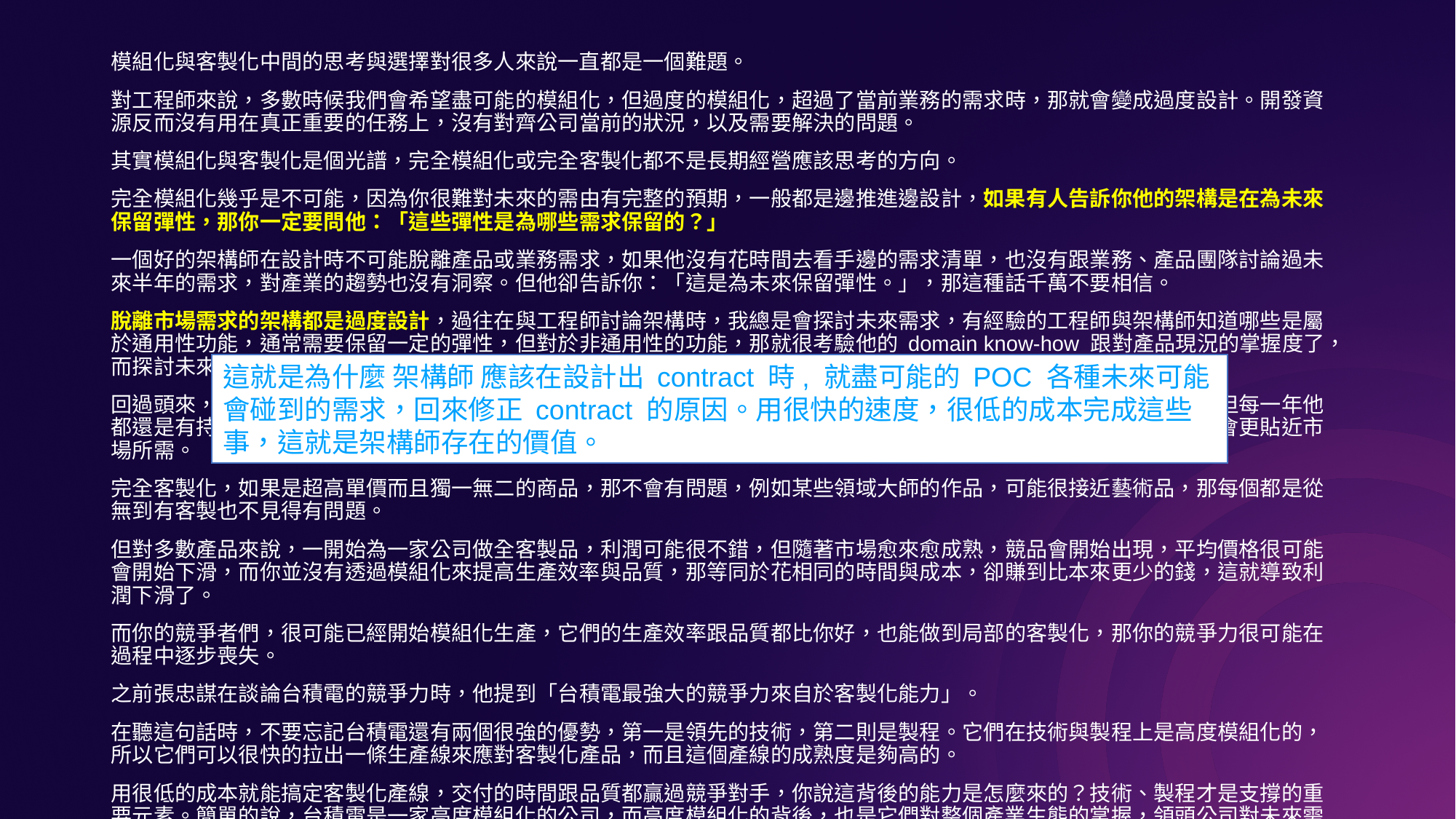

模組化與客製化中間的思考與選擇對很多人來說一直都是一個難題。
對工程師來說，多數時候我們會希望盡可能的模組化，但過度的模組化，超過了當前業務的需求時，那就會變成過度設計。開發資源反而沒有用在真正重要的任務上，沒有對齊公司當前的狀況，以及需要解決的問題。
其實模組化與客製化是個光譜，完全模組化或完全客製化都不是長期經營應該思考的方向。
完全模組化幾乎是不可能，因為你很難對未來的需由有完整的預期，一般都是邊推進邊設計，如果有人告訴你他的架構是在為未來保留彈性，那你一定要問他：「這些彈性是為哪些需求保留的？」
一個好的架構師在設計時不可能脫離產品或業務需求，如果他沒有花時間去看手邊的需求清單，也沒有跟業務、產品團隊討論過未來半年的需求，對產業的趨勢也沒有洞察。但他卻告訴你：「這是為未來保留彈性。」，那這種話千萬不要相信。
脫離市場需求的架構都是過度設計，過往在與工程師討論架構時，我總是會探討未來需求，有經驗的工程師與架構師知道哪些是屬於通用性功能，通常需要保留一定的彈性，但對於非通用性的功能，那就很考驗他的 domain know-how 跟對產品現況的掌握度了，而探討未來需求則會增加他們提早預留彈性的精準性。
回過頭來，當我們對未來需求的掌握度不足，那你就很難一步到位做到完全模組化。樂高積木是個高度模組化的產品，但每一年他都還是有持續推出新的部件。高度模組化，保留可擴充的彈性，也保留可以加入新的元素來改變既有產品的可能性，這會更貼近市場所需。
完全客製化，如果是超高單價而且獨一無二的商品，那不會有問題，例如某些領域大師的作品，可能很接近藝術品，那每個都是從無到有客製也不見得有問題。
但對多數產品來說，一開始為一家公司做全客製品，利潤可能很不錯，但隨著市場愈來愈成熟，競品會開始出現，平均價格很可能會開始下滑，而你並沒有透過模組化來提高生產效率與品質，那等同於花相同的時間與成本，卻賺到比本來更少的錢，這就導致利潤下滑了。
而你的競爭者們，很可能已經開始模組化生產，它們的生產效率跟品質都比你好，也能做到局部的客製化，那你的競爭力很可能在過程中逐步喪失。
之前張忠謀在談論台積電的競爭力時，他提到「台積電最強大的競爭力來自於客製化能力」。
在聽這句話時，不要忘記台積電還有兩個很強的優勢，第一是領先的技術，第二則是製程。它們在技術與製程上是高度模組化的，所以它們可以很快的拉出一條生產線來應對客製化產品，而且這個產線的成熟度是夠高的。
用很低的成本就能搞定客製化產線，交付的時間跟品質都贏過競爭對手，你說這背後的能力是怎麼來的？技術、製程才是支撐的重要元素。簡單的說，台積電是一家高度模組化的公司，而高度模組化的背後，也是它們對整個產業生態的掌握，領頭公司對未來需求的可預期性本來就比較強，它們的高度模組化就比較不容易掉入過度設計的陷阱中。
高度模組化，又具備很強的客製化能力，這是很多公司迫切期待的事，但中間的困難度從上面的描述就可見一斑啦。
為什麼說架構師與資深的產品設計師都需要具備很強的 domain know-how 以及產業、商業洞察能力？因為不具備這些，那它們的設計都會偏離公司未來業務所需。
模組化永遠是一個努力方向，尤其產品發展時間愈長，它的重要性就愈高，因為缺乏模組化設計的架構一般都是高度耦合的，而許多的技術債正是因為缺乏好的模組化設計而衍生。
沒有模組化，你會很難自動化，
沒有模組化，你也很難管好客製化，
沒有模組化，你甚至連團隊分工都會開始出問題。
模組化是一定要的，但客製化也是不可避免的。在服務為導向的商業世界裡，客戶需要的，永遠是為他量身打造的客製品。

這就是為什麼 架構師 應該在設計出 contract 時, 就盡可能的 POC 各種未來可能會碰到的需求，回來修正 contract 的原因。用很快的速度，很低的成本完成這些事，這就是架構師存在的價值。